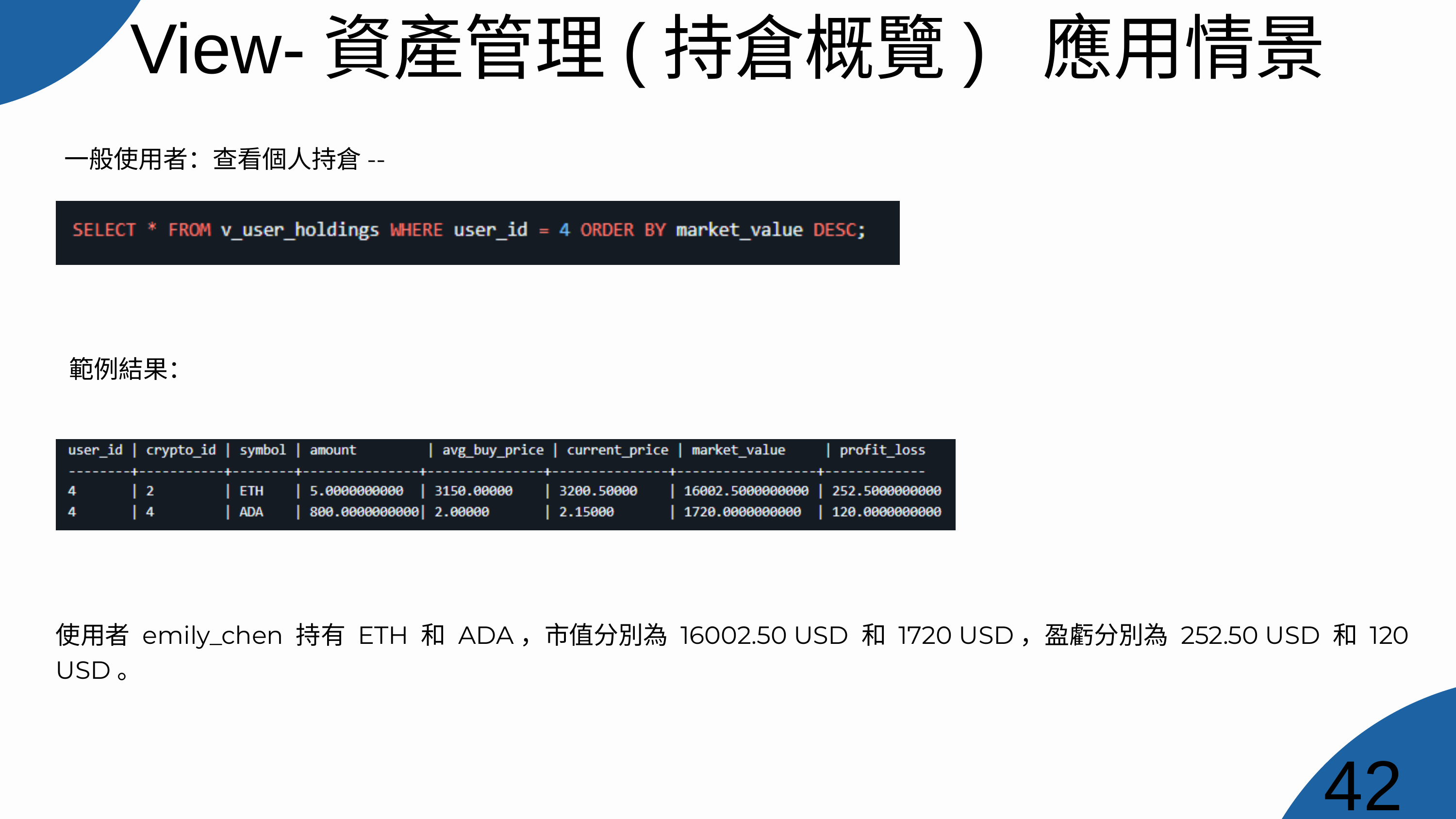

View-資產管理(持倉概覽)  應用情景
一般使用者：查看個人持倉--

範例結果：

使用者 emily_chen 持有 ETH 和 ADA，市值分別為 16002.50 USD 和 1720 USD，盈虧分別為 252.50 USD 和 120 USD。

42